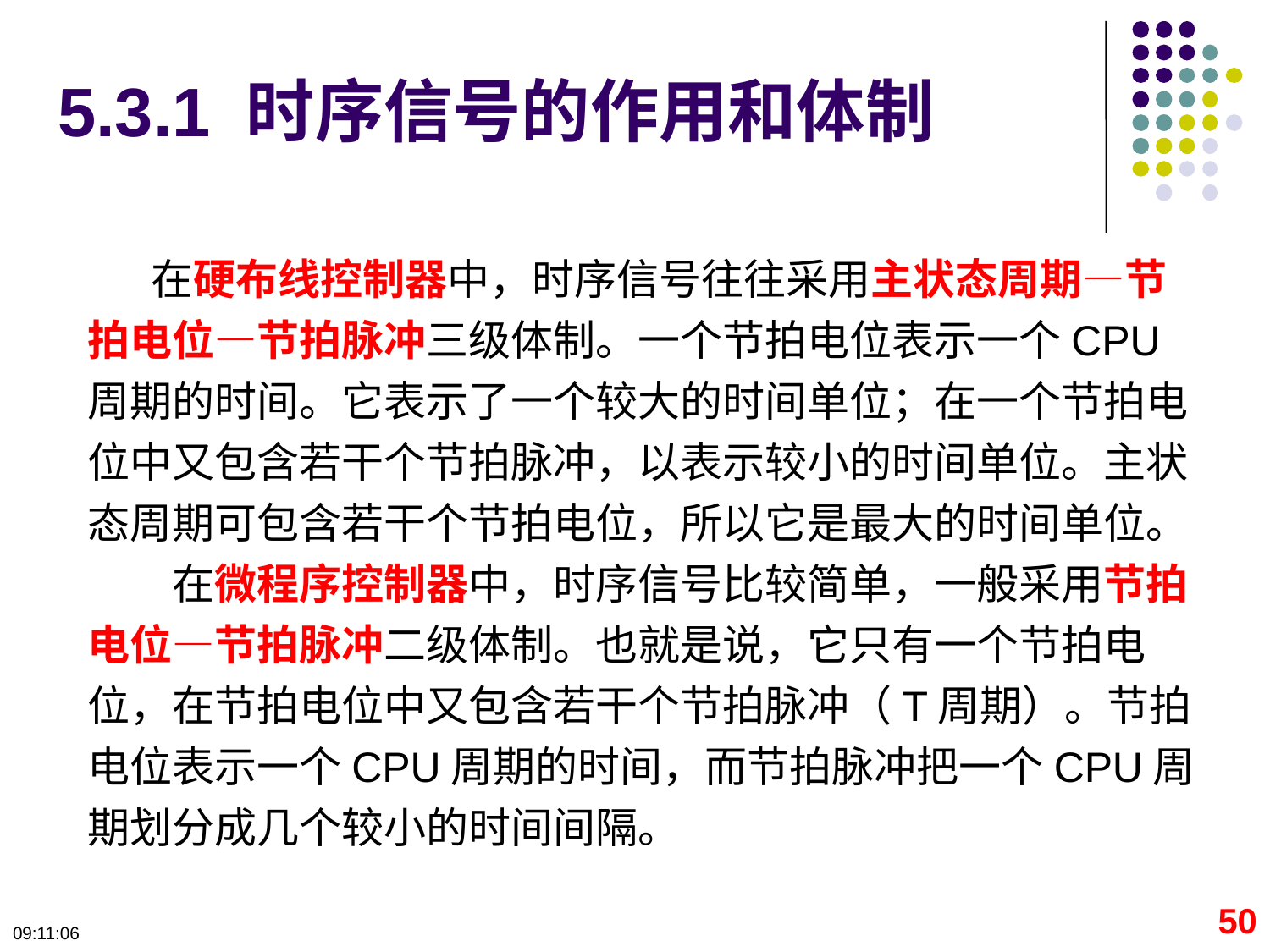

# 5.3.1 时序信号的作用和体制
在硬布线控制器中，时序信号往往采用主状态周期—节拍电位—节拍脉冲三级体制。一个节拍电位表示一个CPU周期的时间。它表示了一个较大的时间单位；在一个节拍电位中又包含若干个节拍脉冲，以表示较小的时间单位。主状态周期可包含若干个节拍电位，所以它是最大的时间单位。
　　在微程序控制器中，时序信号比较简单，一般采用节拍电位—节拍脉冲二级体制。也就是说，它只有一个节拍电位，在节拍电位中又包含若干个节拍脉冲（T周期）。节拍电位表示一个CPU周期的时间，而节拍脉冲把一个CPU周期划分成几个较小的时间间隔。

50
09:11:06